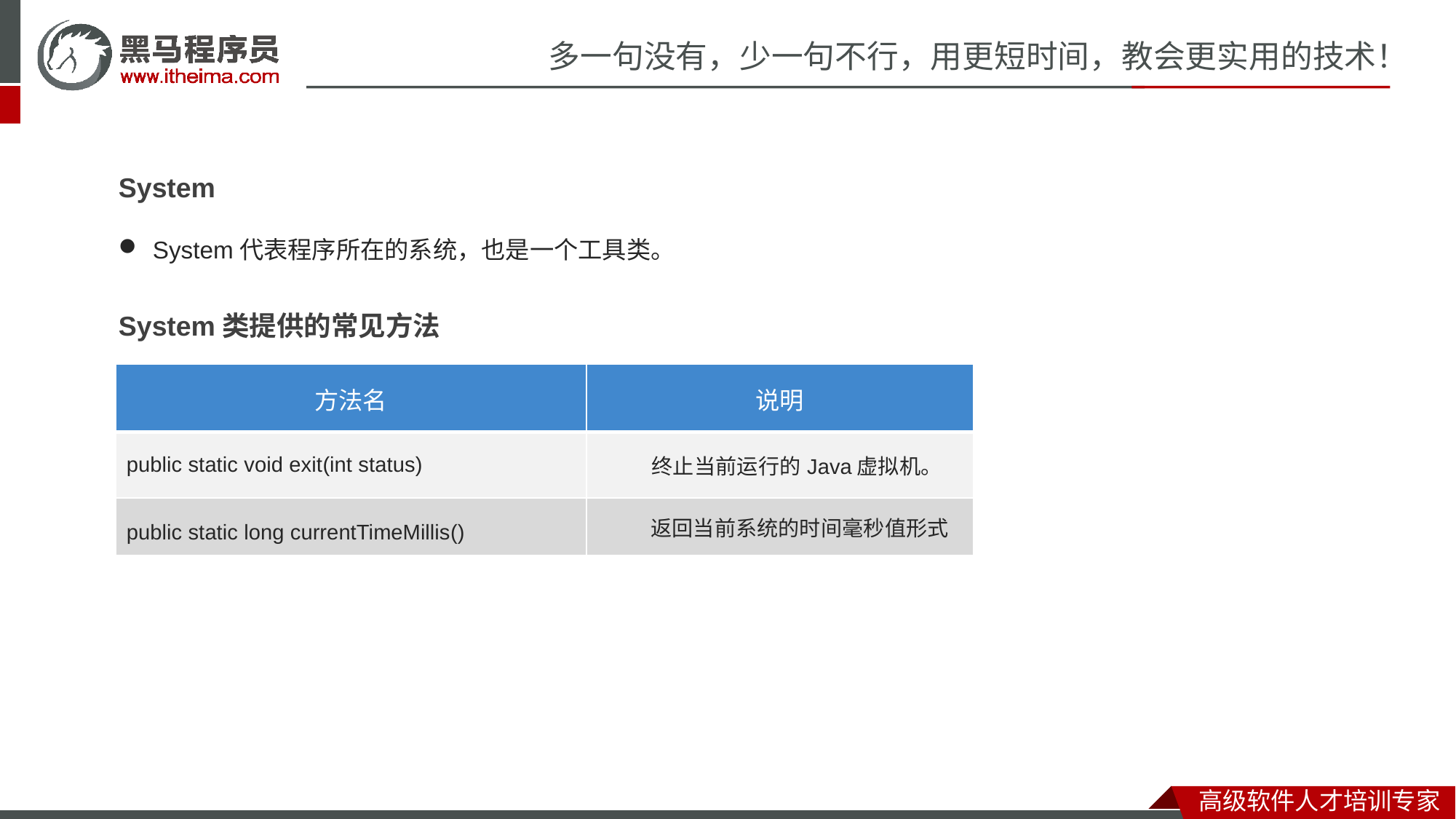

System
System代表程序所在的系统，也是一个工具类。
System类提供的常见方法
| 方法名 | 说明 |
| --- | --- |
| public static void exit​(int status) | 终止当前运行的Java虚拟机。 |
| public static long currentTimeMillis​() | 返回当前系统的时间毫秒值形式 |